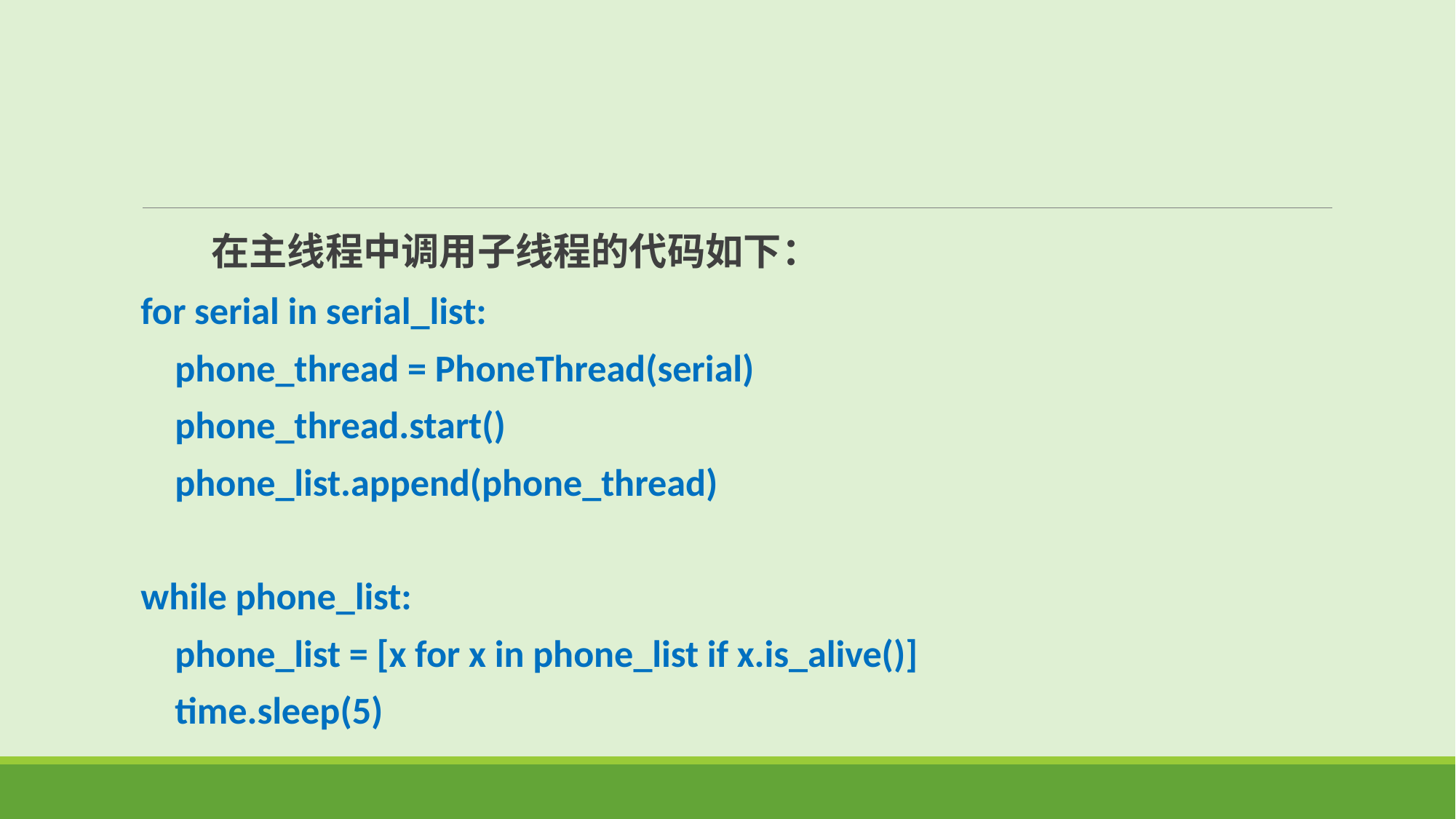

在主线程中调用子线程的代码如下：
for serial in serial_list:
    phone_thread = PhoneThread(serial)
    phone_thread.start()
    phone_list.append(phone_thread)

while phone_list:
    phone_list = [x for x in phone_list if x.is_alive()]
    time.sleep(5)